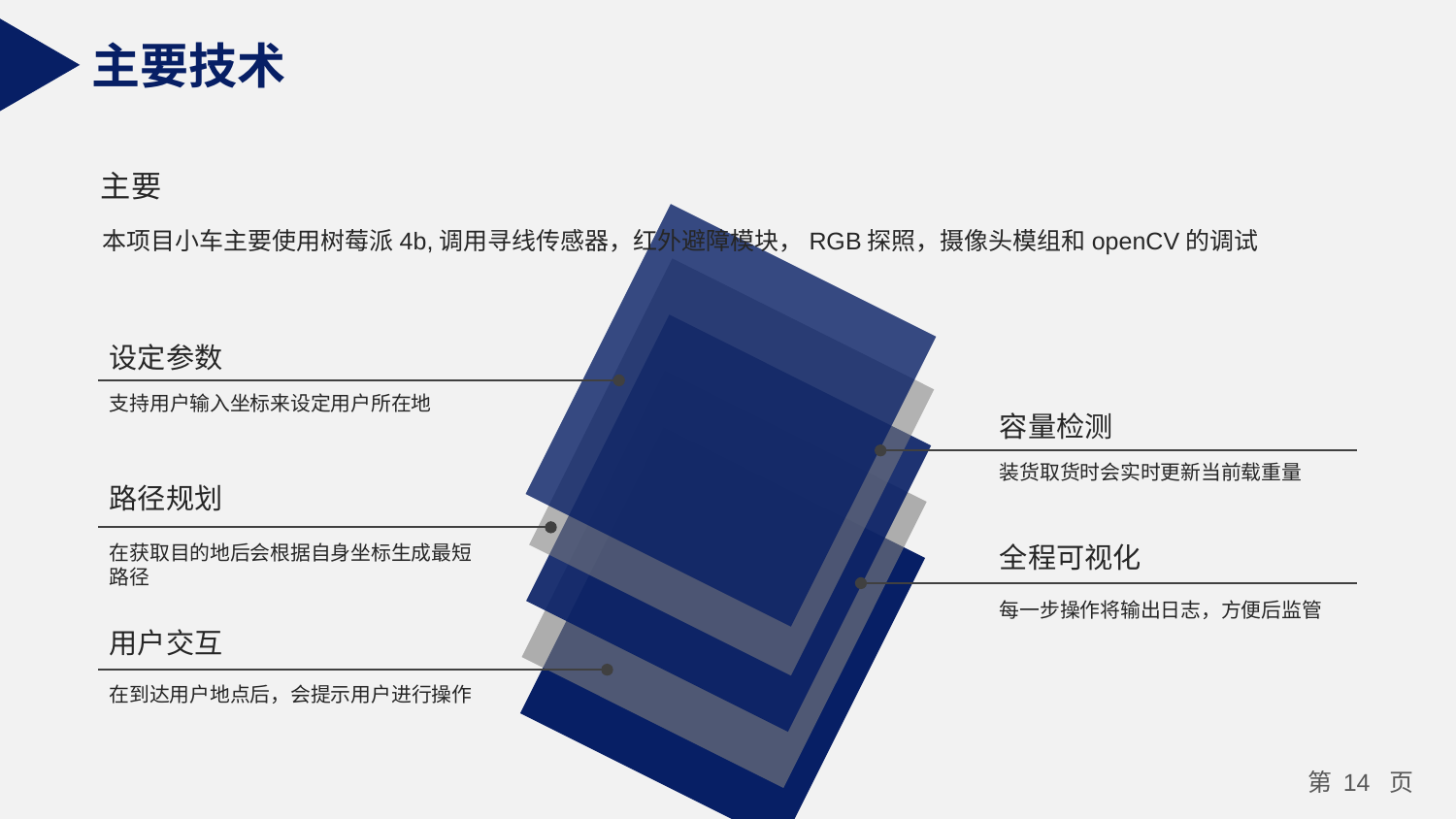

主要技术
主要
本项目小车主要使用树莓派4b,调用寻线传感器，红外避障模块，RGB探照，摄像头模组和openCV的调试

设定参数

支持用户输入坐标来设定用户所在地
容量检测

装货取货时会实时更新当前载重量
路径规划

全程可视化
在获取目的地后会根据自身坐标生成最短路径
每一步操作将输出日志，方便后监管
用户交互
在到达用户地点后，会提示用户进行操作